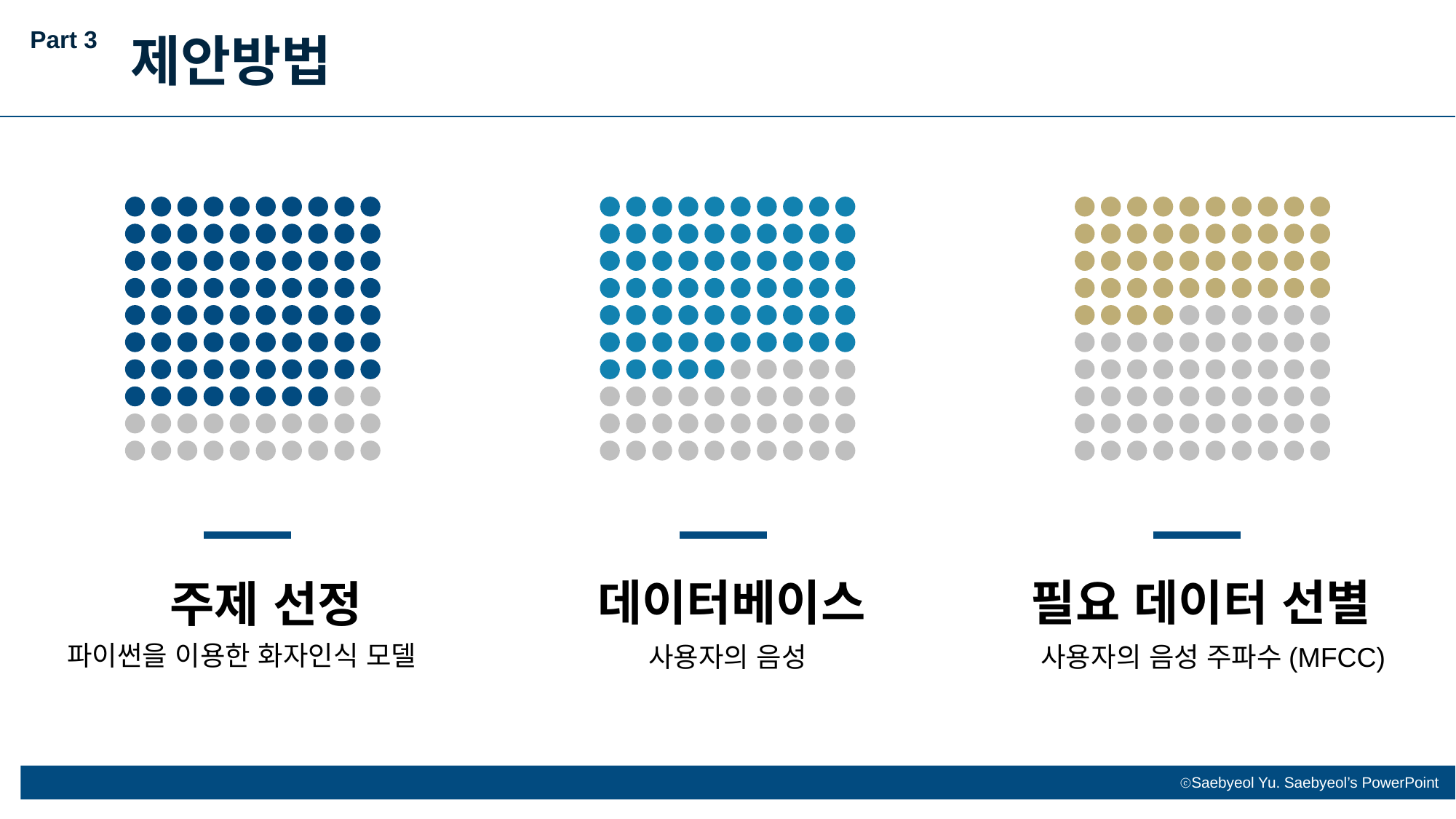

Part 3
제안방법

필요 데이터 선별
사용자의 음성 주파수(MFCC)
데이터베이스
사용자의 음성
   주제 선정
파이썬을 이용한 화자인식 모델